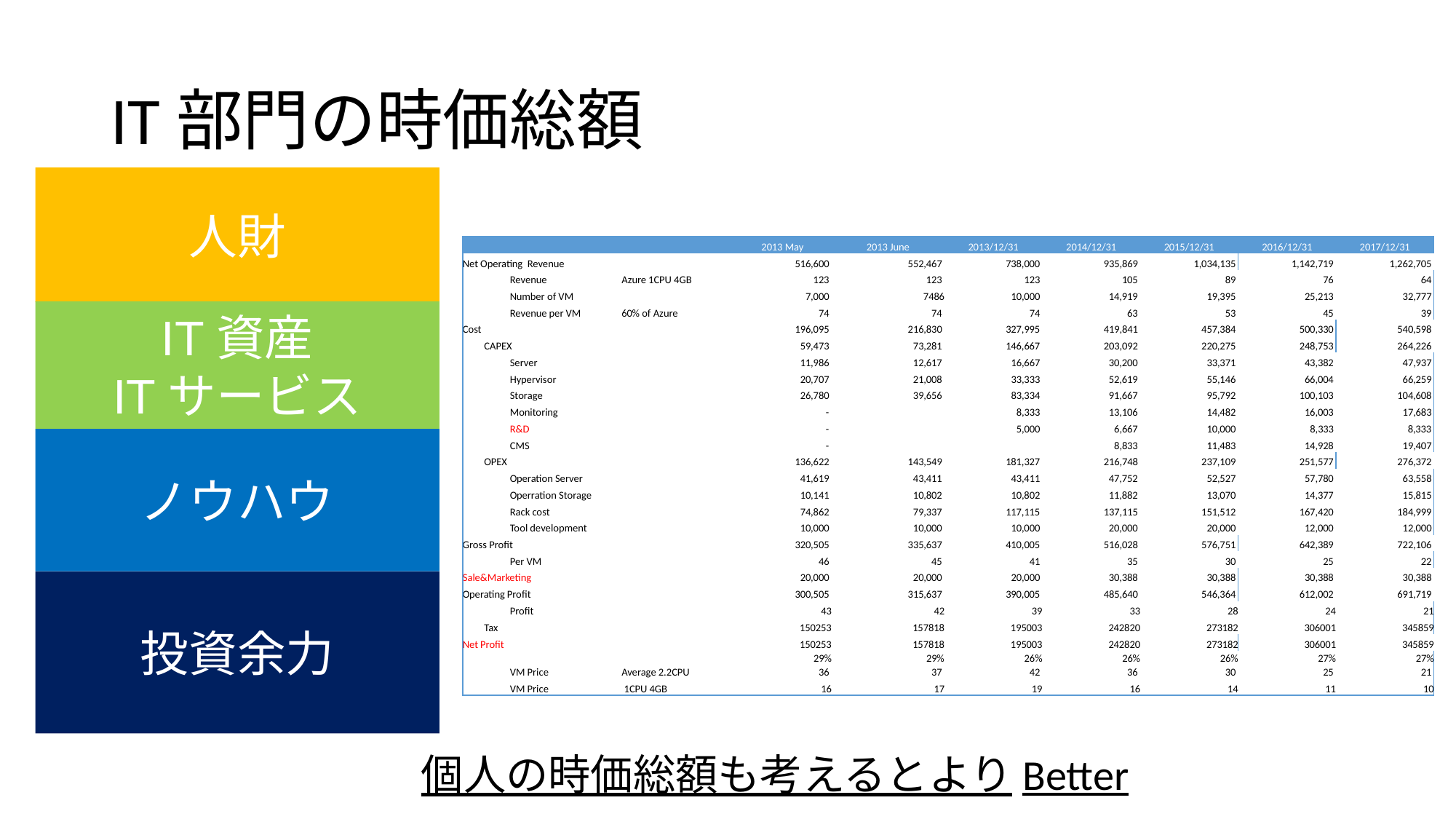

# IT部門の時価総額
人財
|  |  |  |  | 2013 May | 2013 June | 2013/12/31 | 2014/12/31 | 2015/12/31 | 2016/12/31 | 2017/12/31 |
| --- | --- | --- | --- | --- | --- | --- | --- | --- | --- | --- |
| Net Operating Revenue |  |  |  | 516,600 | 552,467 | 738,000 | 935,869 | 1,034,135 | 1,142,719 | 1,262,705 |
|  |  | Revenue | Azure 1CPU 4GB | 123 | 123 | 123 | 105 | 89 | 76 | 64 |
|  |  | Number of VM |  | 7,000 | 7486 | 10,000 | 14,919 | 19,395 | 25,213 | 32,777 |
|  |  | Revenue per VM | 60% of Azure | 74 | 74 | 74 | 63 | 53 | 45 | 39 |
| Cost |  |  |  | 196,095 | 216,830 | 327,995 | 419,841 | 457,384 | 500,330 | 540,598 |
|  | CAPEX |  |  | 59,473 | 73,281 | 146,667 | 203,092 | 220,275 | 248,753 | 264,226 |
|  |  | Server |  | 11,986 | 12,617 | 16,667 | 30,200 | 33,371 | 43,382 | 47,937 |
|  |  | Hypervisor |  | 20,707 | 21,008 | 33,333 | 52,619 | 55,146 | 66,004 | 66,259 |
|  |  | Storage |  | 26,780 | 39,656 | 83,334 | 91,667 | 95,792 | 100,103 | 104,608 |
|  |  | Monitoring |  | - |  | 8,333 | 13,106 | 14,482 | 16,003 | 17,683 |
|  |  | R&D |  | - |  | 5,000 | 6,667 | 10,000 | 8,333 | 8,333 |
|  |  | CMS |  | - |  |  | 8,833 | 11,483 | 14,928 | 19,407 |
|  | OPEX |  |  | 136,622 | 143,549 | 181,327 | 216,748 | 237,109 | 251,577 | 276,372 |
|  |  | Operation Server |  | 41,619 | 43,411 | 43,411 | 47,752 | 52,527 | 57,780 | 63,558 |
|  |  | Operration Storage |  | 10,141 | 10,802 | 10,802 | 11,882 | 13,070 | 14,377 | 15,815 |
|  |  | Rack cost |  | 74,862 | 79,337 | 117,115 | 137,115 | 151,512 | 167,420 | 184,999 |
|  |  | Tool development |  | 10,000 | 10,000 | 10,000 | 20,000 | 20,000 | 12,000 | 12,000 |
| Gross Profit |  |  |  | 320,505 | 335,637 | 410,005 | 516,028 | 576,751 | 642,389 | 722,106 |
|  |  | Per VM |  | 46 | 45 | 41 | 35 | 30 | 25 | 22 |
| Sale&Marketing |  |  |  | 20,000 | 20,000 | 20,000 | 30,388 | 30,388 | 30,388 | 30,388 |
| Operating Profit |  |  |  | 300,505 | 315,637 | 390,005 | 485,640 | 546,364 | 612,002 | 691,719 |
|  |  | Profit |  | 43 | 42 | 39 | 33 | 28 | 24 | 21 |
|  | Tax |  |  | 150253 | 157818 | 195003 | 242820 | 273182 | 306001 | 345859 |
| Net Profit |  |  |  | 150253 | 157818 | 195003 | 242820 | 273182 | 306001 | 345859 |
|  |  |  |  | 29% | 29% | 26% | 26% | 26% | 27% | 27% |
|  |  | VM Price | Average 2.2CPU | 36 | 37 | 42 | 36 | 30 | 25 | 21 |
|  |  | VM Price | 1CPU 4GB | 16 | 17 | 19 | 16 | 14 | 11 | 10 |
IT資産
ITサービス
ノウハウ
投資余力
個人の時価総額も考えるとよりBetter